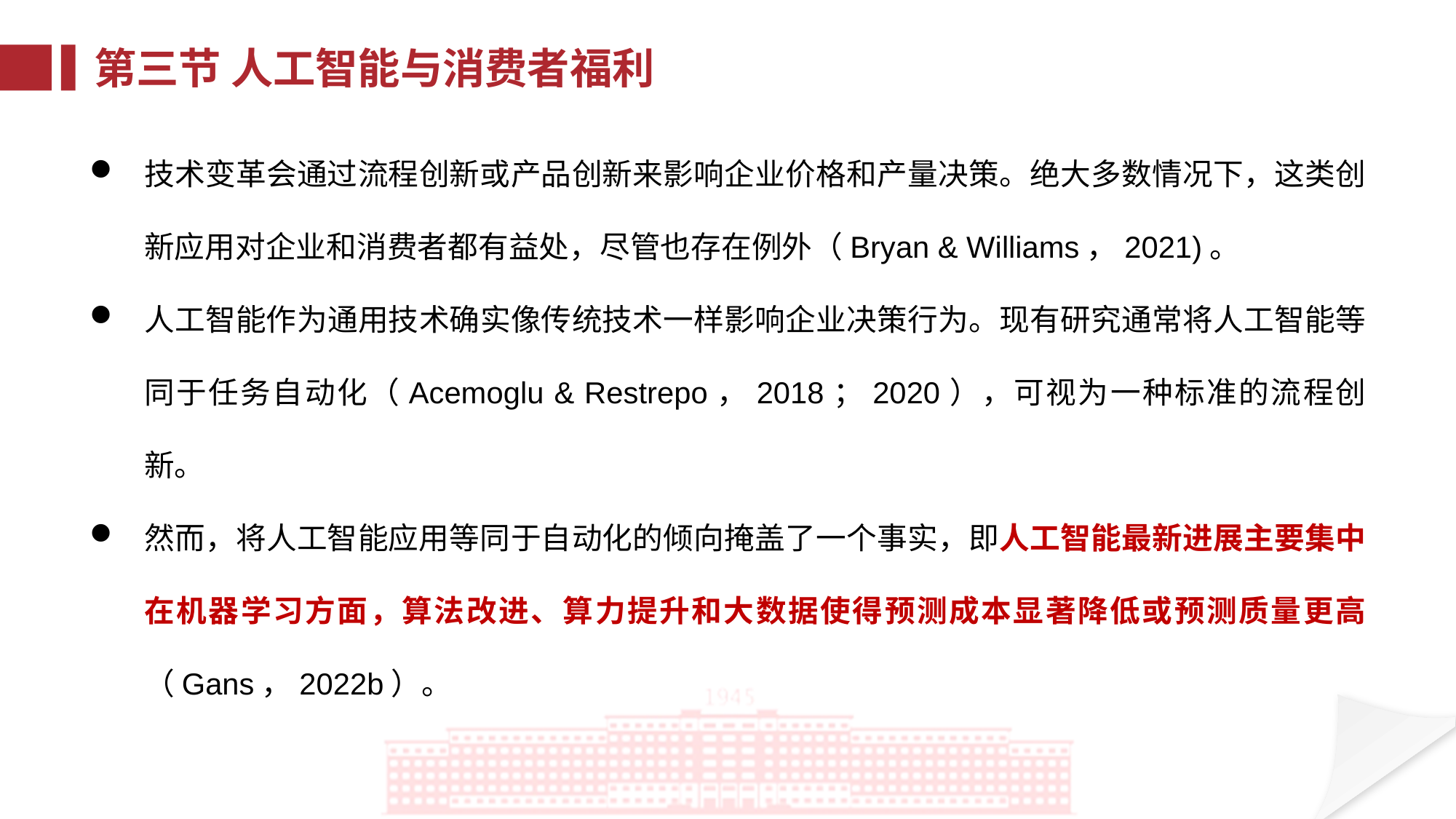

第三节 人工智能与消费者福利

技术变革会通过流程创新或产品创新来影响企业价格和产量决策。绝大多数情况下，这类创新应用对企业和消费者都有益处，尽管也存在例外（Bryan & Williams，2021)。
人工智能作为通用技术确实像传统技术一样影响企业决策行为。现有研究通常将人工智能等同于任务自动化（Acemoglu & Restrepo，2018；2020），可视为一种标准的流程创新。
然而，将人工智能应用等同于自动化的倾向掩盖了一个事实，即人工智能最新进展主要集中在机器学习方面，算法改进、算力提升和大数据使得预测成本显著降低或预测质量更高（Gans，2022b）。